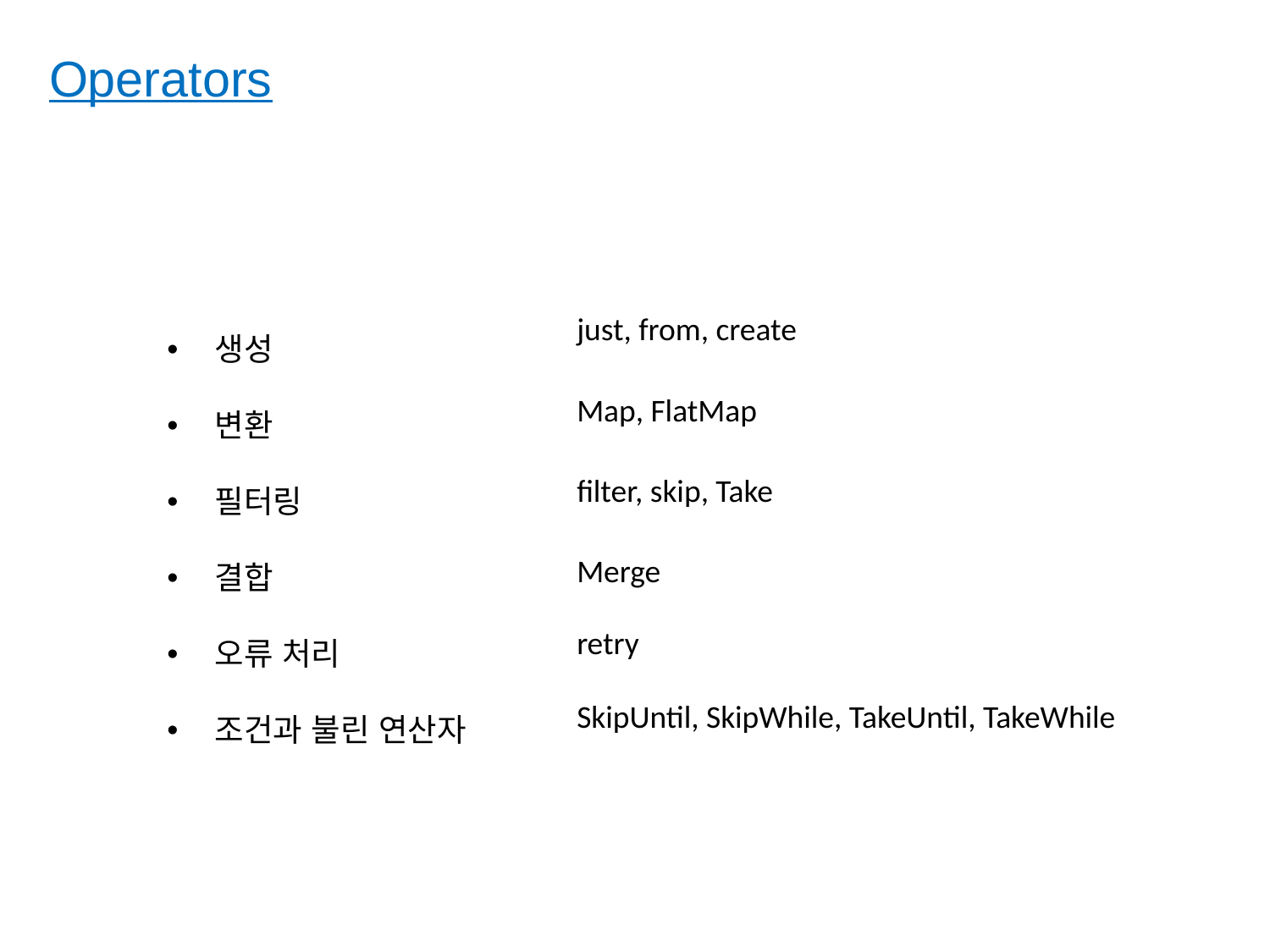

Operators
생성
변환
필터링
결합
오류 처리
조건과 불린 연산자
just, from, create
Map, FlatMap
filter, skip, Take
Merge
retry
SkipUntil, SkipWhile, TakeUntil, TakeWhile